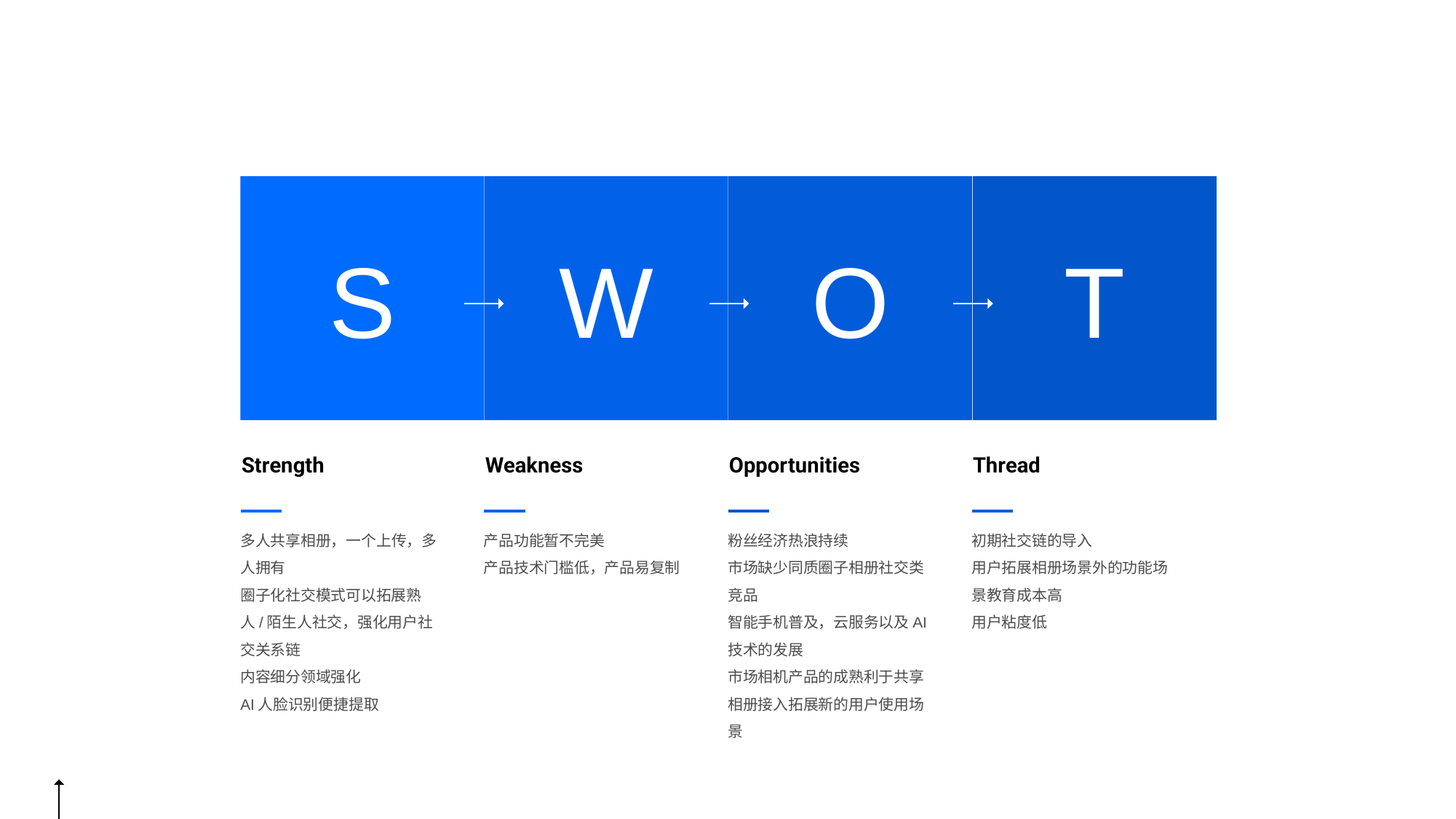

S
W
O
T

Strength
多人共享相册，一个上传，多人拥有
圈子化社交模式可以拓展熟人/陌生人社交，强化用户社交关系链
内容细分领域强化
AI人脸识别便捷提取
Weakness
产品功能暂不完美
产品技术门槛低，产品易复制
Opportunities
粉丝经济热浪持续
市场缺少同质圈子相册社交类竞品
智能手机普及，云服务以及AI技术的发展
市场相机产品的成熟利于共享相册接入拓展新的用户使用场景
Thread
初期社交链的导入
用户拓展相册场景外的功能场景教育成本高
用户粘度低